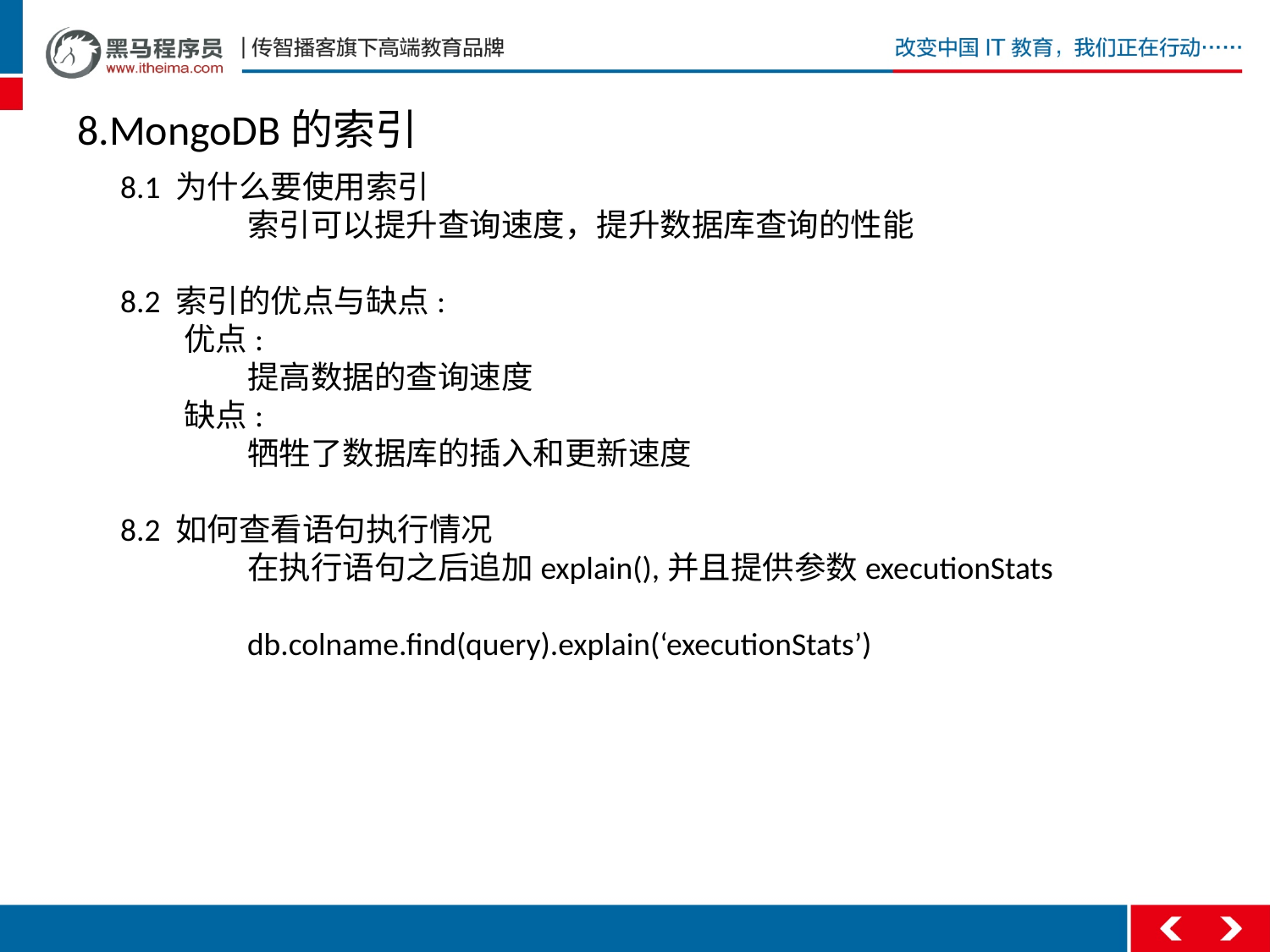

8.MongoDB的索引
8.1 为什么要使用索引
	索引可以提升查询速度，提升数据库查询的性能

8.2 索引的优点与缺点:
优点:
	提高数据的查询速度
缺点:
	牺牲了数据库的插入和更新速度

8.2 如何查看语句执行情况
	在执行语句之后追加explain(),并且提供参数executionStats

	db.colname.find(query).explain(‘executionStats’)